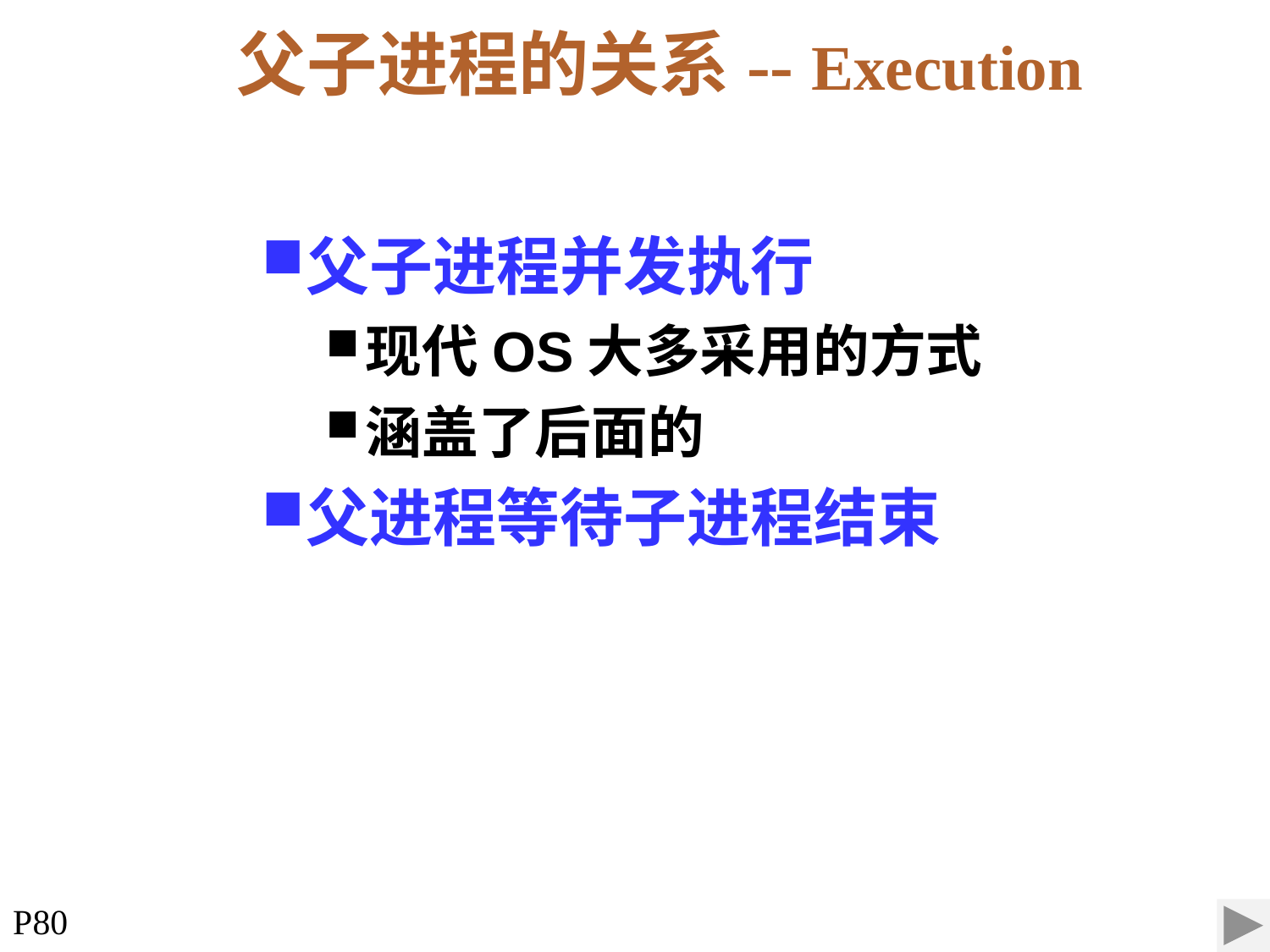

父子进程的关系-- Execution
父子进程并发执行
现代OS大多采用的方式
涵盖了后面的
父进程等待子进程结束

P80

第 34 页